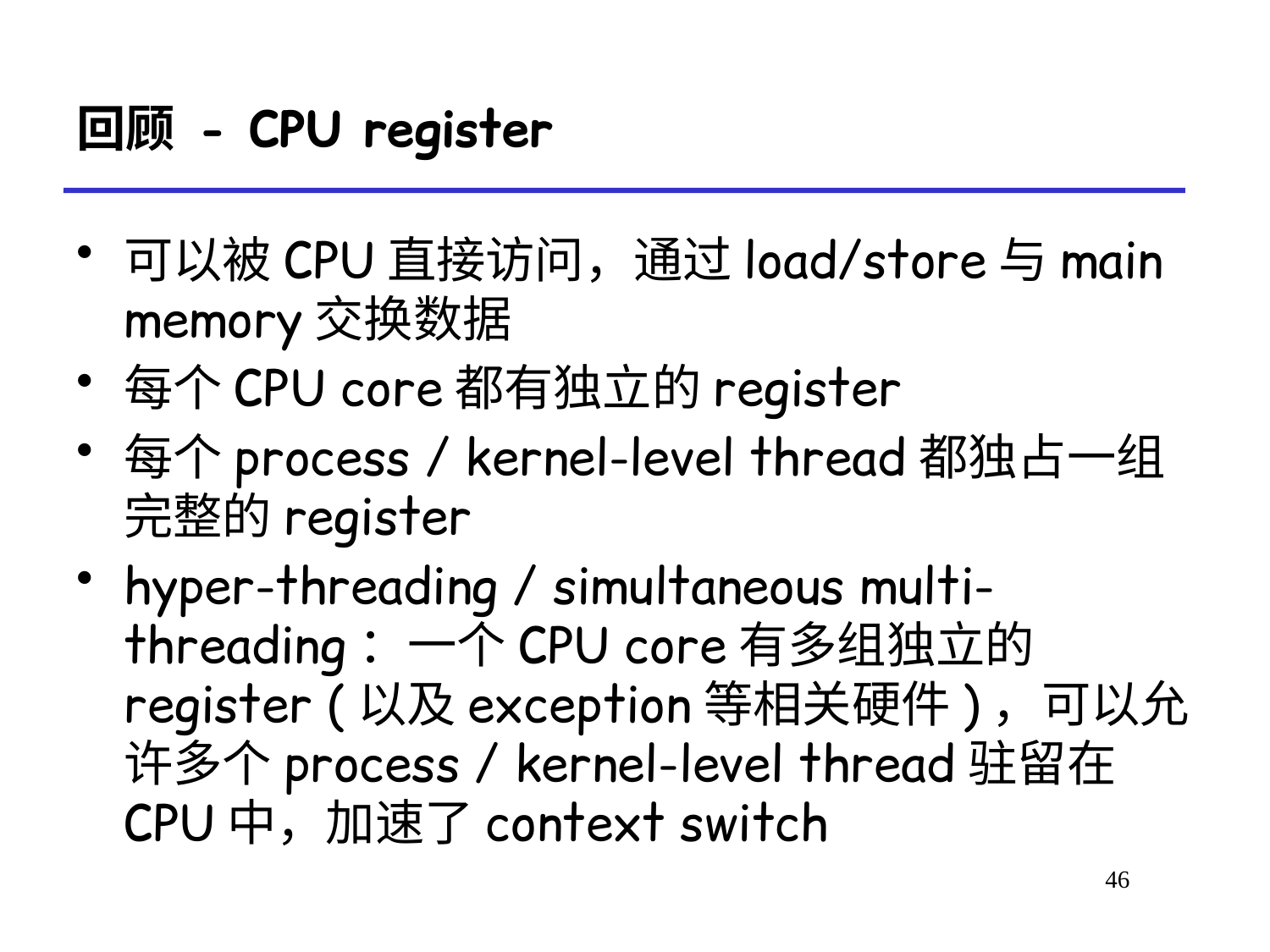

# 回顾 - CPU register
可以被CPU直接访问，通过load/store与main memory交换数据
每个CPU core都有独立的register
每个process / kernel-level thread都独占一组完整的register
hyper-threading / simultaneous multi-threading：一个CPU core有多组独立的register (以及exception等相关硬件)，可以允许多个process / kernel-level thread驻留在CPU中，加速了context switch
46